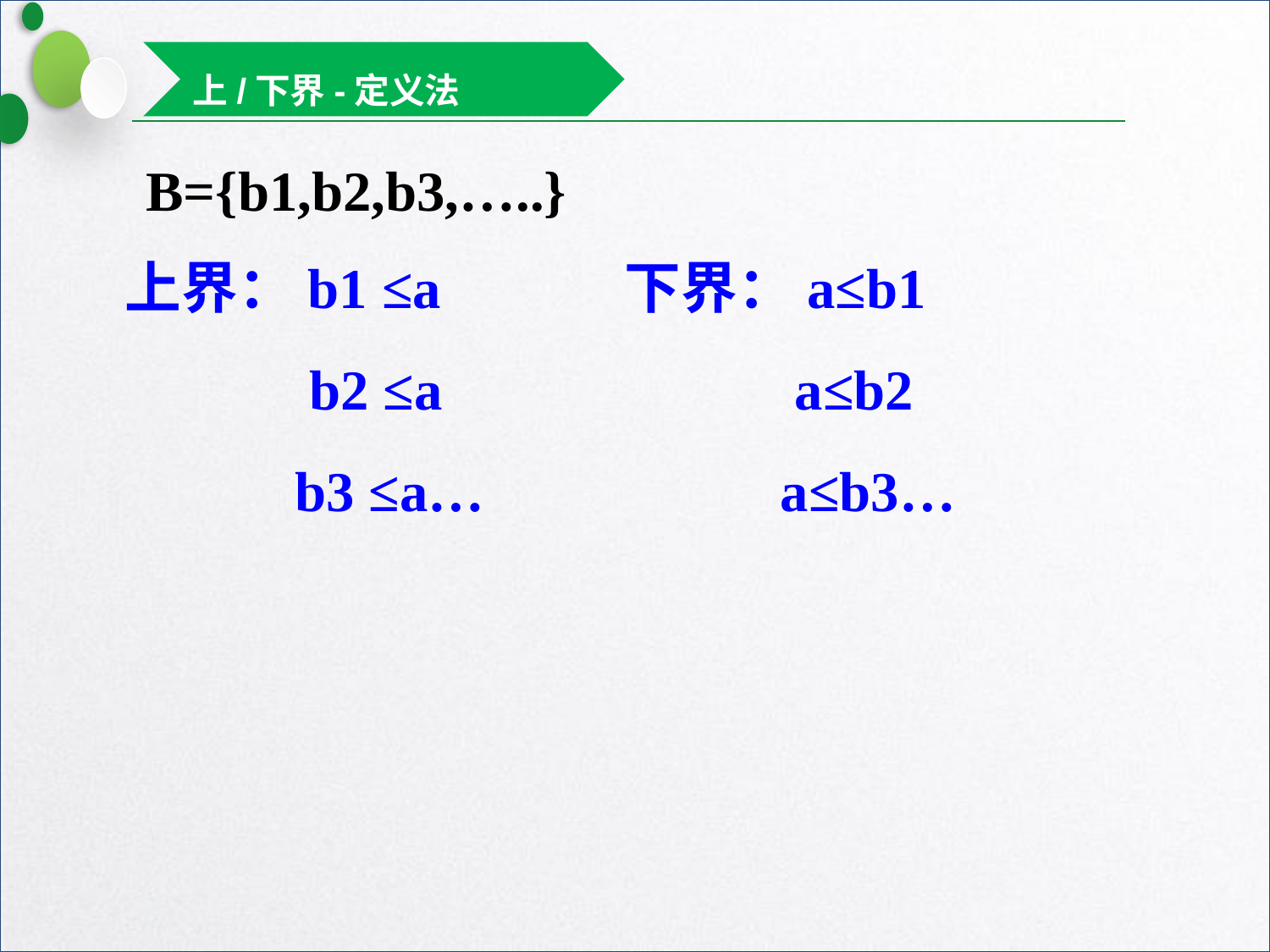

上/下界-定义法
B={b1,b2,b3,…..}
上界：b1 ≤a
             b2 ≤a
            b3 ≤a…
下界：a≤b1
            a≤b2
           a≤b3…